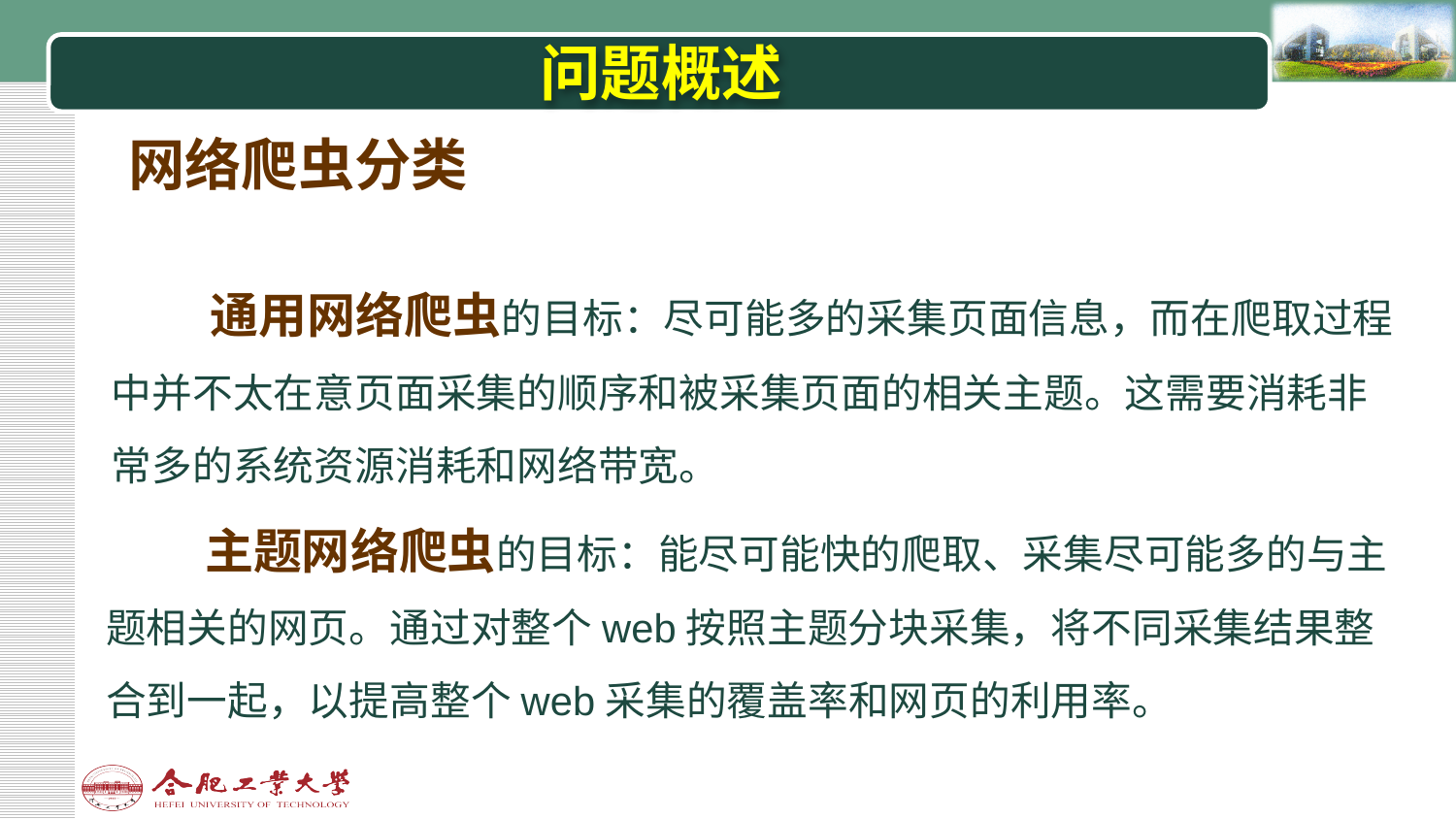

# 问题概述
网络爬虫分类
通用网络爬虫的目标：尽可能多的采集页面信息，而在爬取过程中并不太在意页面采集的顺序和被采集页面的相关主题。这需要消耗非常多的系统资源消耗和网络带宽。
主题网络爬虫的目标：能尽可能快的爬取、采集尽可能多的与主题相关的网页。通过对整个web按照主题分块采集，将不同采集结果整合到一起，以提高整个web采集的覆盖率和网页的利用率。